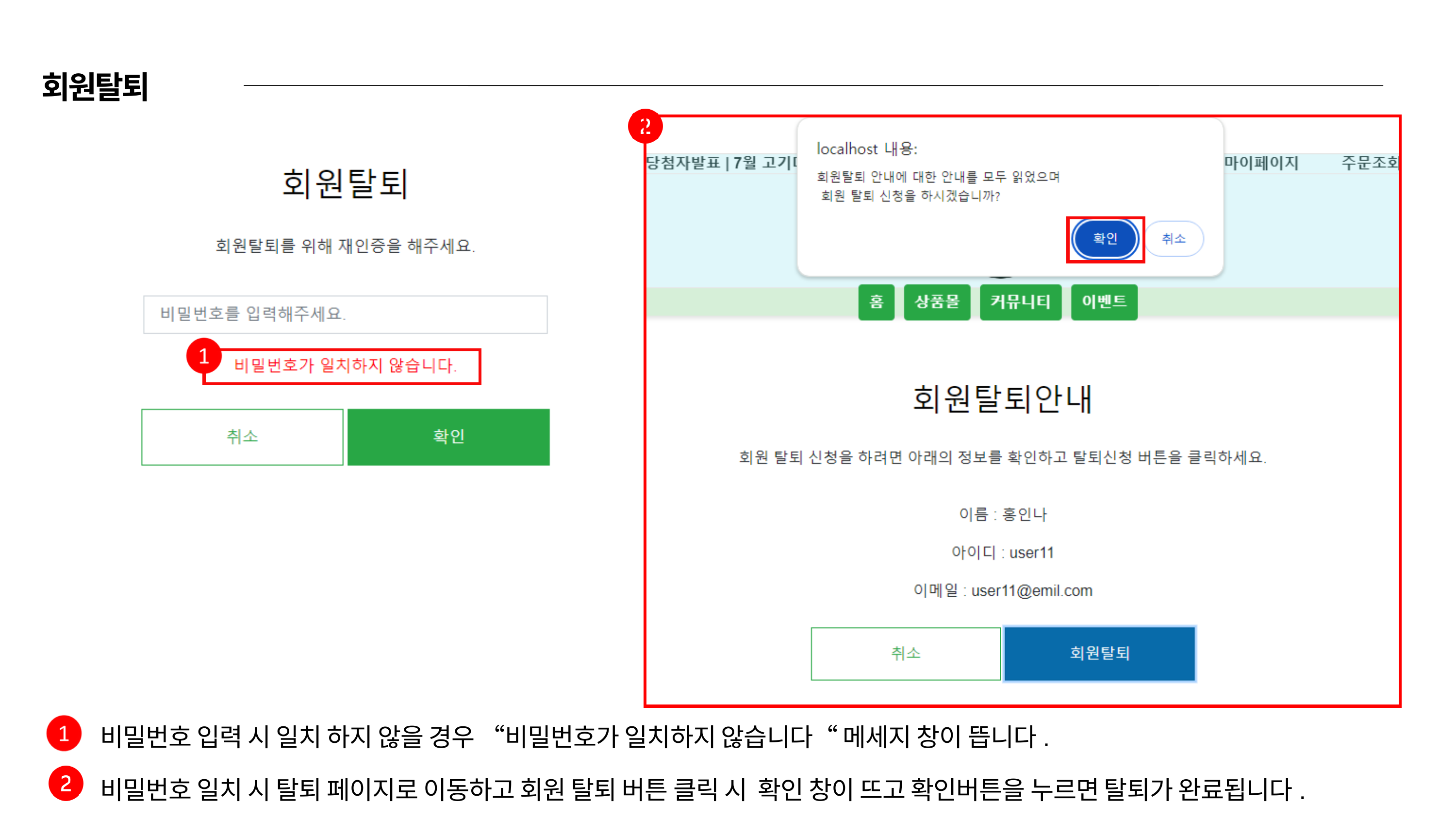

회원탈퇴

비밀번호 입력 시 일치 하지 않을 경우 “비밀번호가 일치하지 않습니다“ 메세지 창이 뜹니다.

비밀번호 일치 시 탈퇴 페이지로 이동하고 회원 탈퇴 버튼 클릭 시  확인 창이 뜨고 확인버튼을 누르면 탈퇴가 완료됩니다.